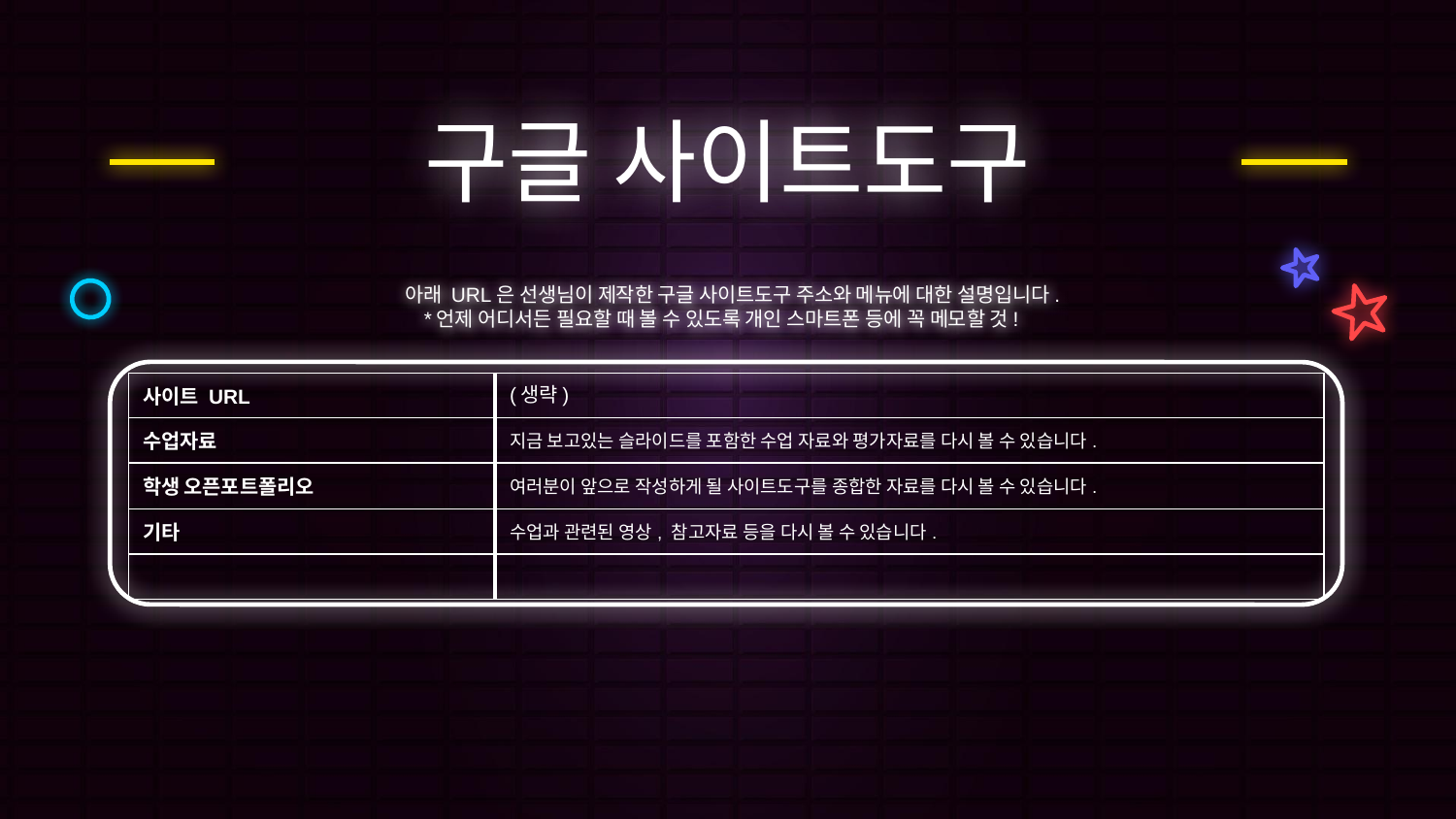

# 구글 사이트도구

아래 URL은 선생님이 제작한 구글 사이트도구 주소와 메뉴에 대한 설명입니다.
*언제 어디서든 필요할 때 볼 수 있도록 개인 스마트폰 등에 꼭 메모할 것!

| 사이트 URL | (생략) |
| --- | --- |
| 수업자료 | 지금 보고있는 슬라이드를 포함한 수업 자료와 평가자료를 다시 볼 수 있습니다. |
| 학생 오픈포트폴리오 | 여러분이 앞으로 작성하게 될 사이트도구를 종합한 자료를 다시 볼 수 있습니다. |
| 기타 | 수업과 관련된 영상, 참고자료 등을 다시 볼 수 있습니다. |
|  |  |